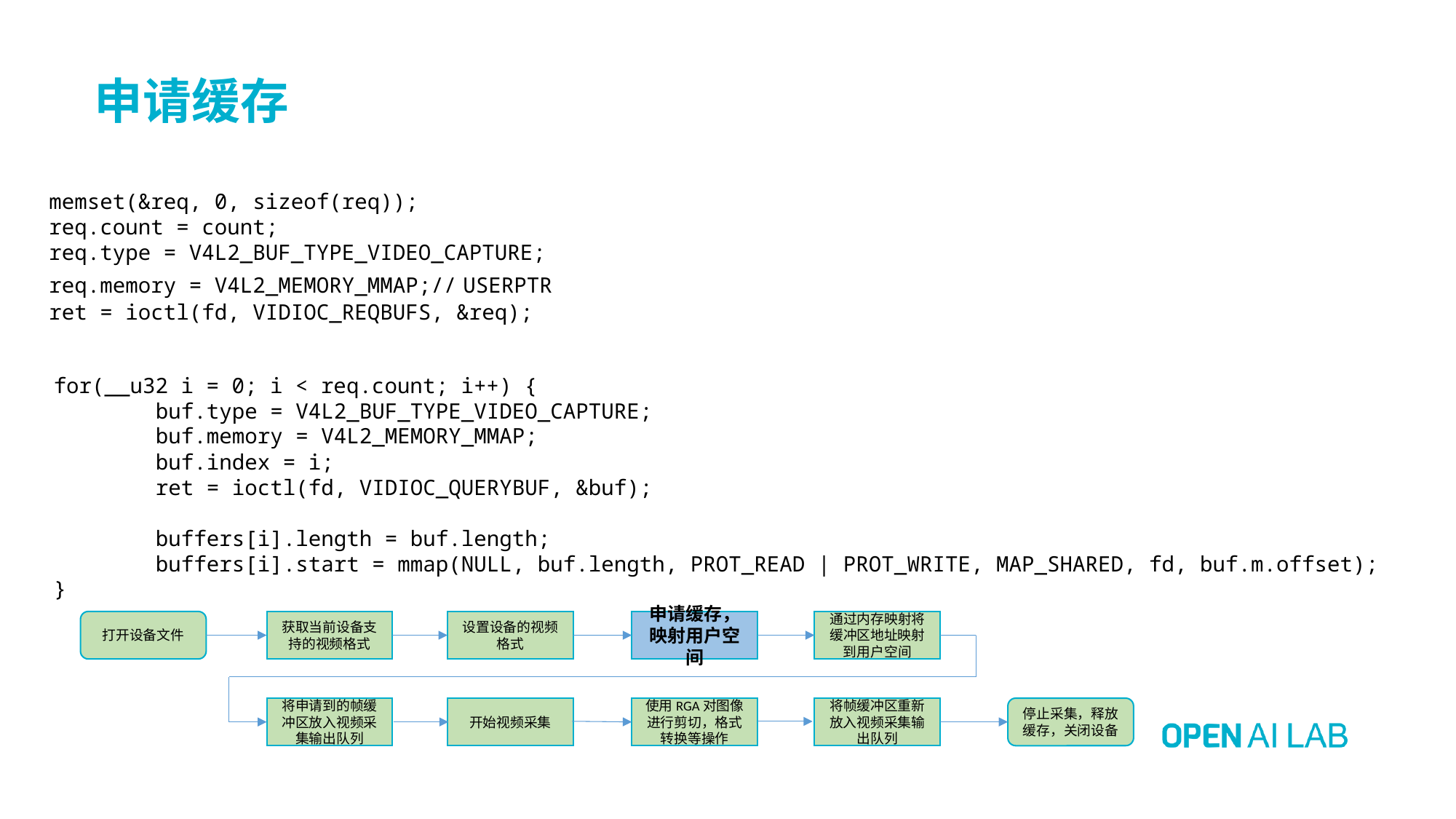

# 申请缓存
   memset(&req, 0, sizeof(req));
   req.count = count;
   req.type = V4L2_BUF_TYPE_VIDEO_CAPTURE;
   req.memory = V4L2_MEMORY_MMAP;// USERPTR
   ret = ioctl(fd, VIDIOC_REQBUFS, &req);
for(__u32 i = 0; i < req.count; i++) {
        buf.type = V4L2_BUF_TYPE_VIDEO_CAPTURE;
        buf.memory = V4L2_MEMORY_MMAP;
        buf.index = i;
        ret = ioctl(fd, VIDIOC_QUERYBUF, &buf);

        buffers[i].length = buf.length;
        buffers[i].start = mmap(NULL, buf.length, PROT_READ | PROT_WRITE, MAP_SHARED, fd, buf.m.offset);
}
通过内存映射将缓冲区地址映射到用户空间
设置设备的视频格式
申请缓存，
映射用户空间
打开设备文件
获取当前设备支持的视频格式
将申请到的帧缓冲区放入视频采集输出队列
开始视频采集
使用RGA对图像进行剪切，格式转换等操作
将帧缓冲区重新放入视频采集输出队列
停止采集，释放缓存，关闭设备